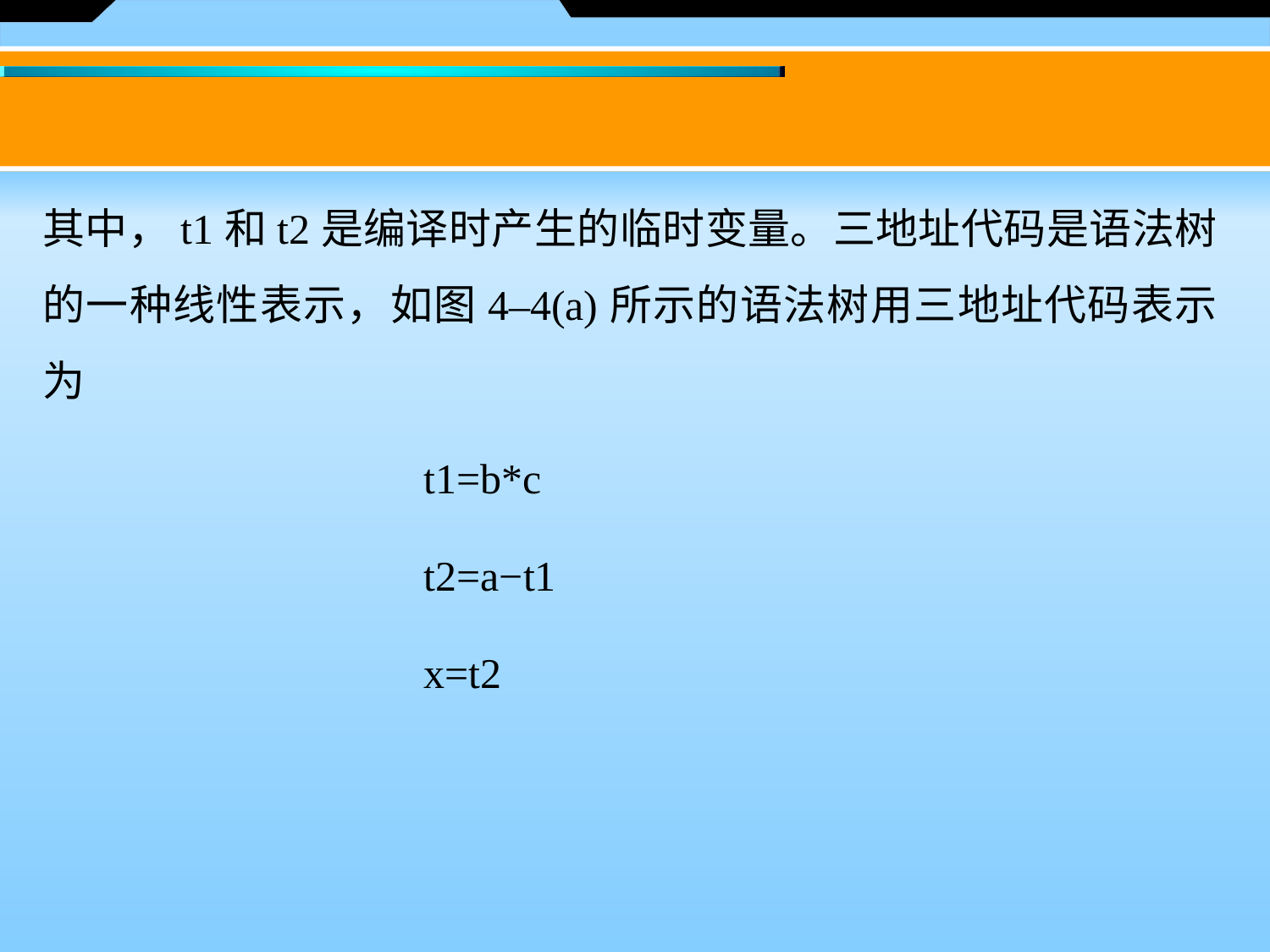

其中，t1和t2是编译时产生的临时变量。三地址代码是语法树的一种线性表示，如图4–4(a)所示的语法树用三地址代码表示为
                                    t1=b*c
                                    t2=a−t1
                                    x=t2